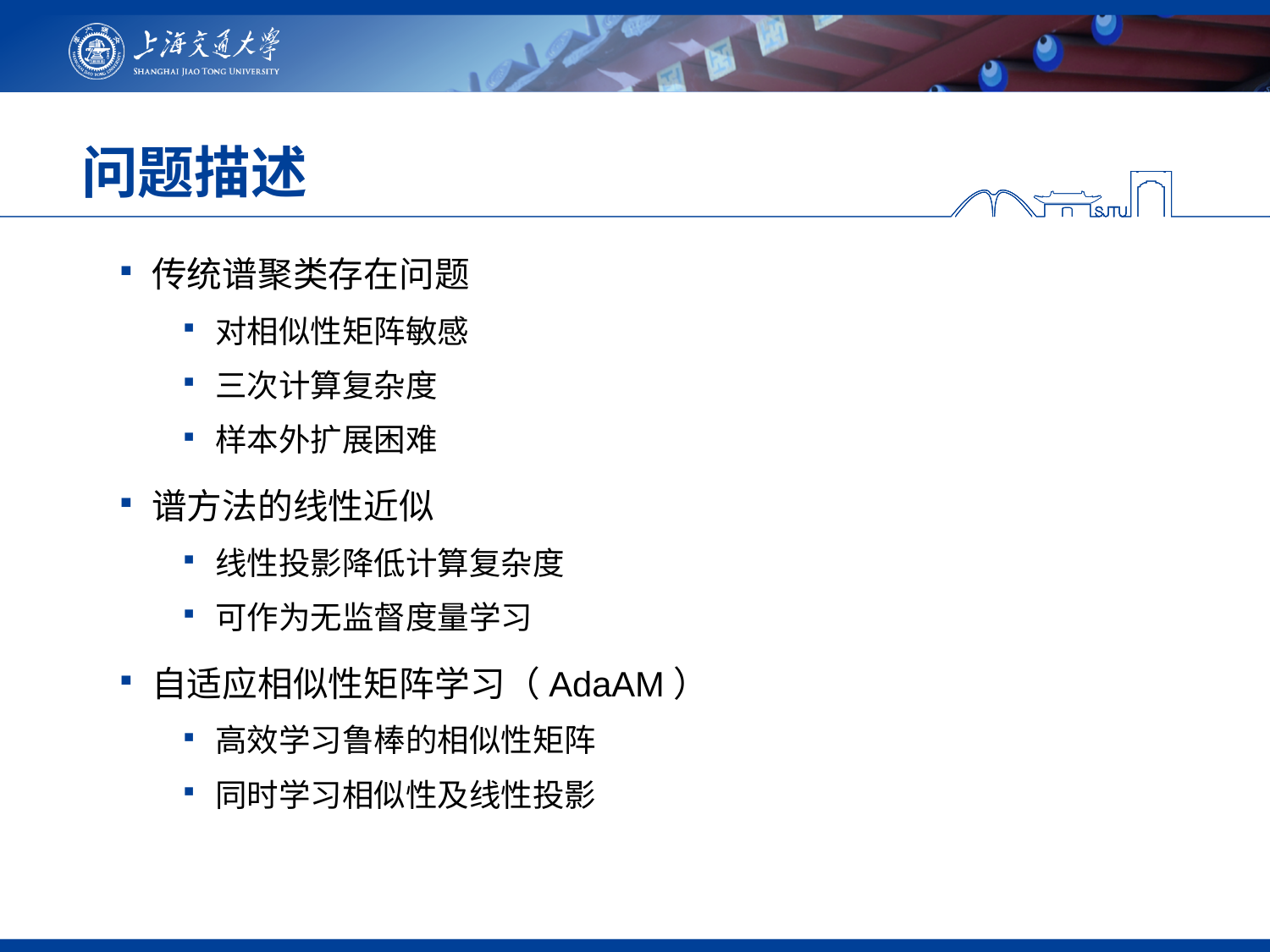

# 问题描述
传统谱聚类存在问题
对相似性矩阵敏感
三次计算复杂度
样本外扩展困难
谱方法的线性近似
线性投影降低计算复杂度
可作为无监督度量学习
自适应相似性矩阵学习（AdaAM）
高效学习鲁棒的相似性矩阵
同时学习相似性及线性投影